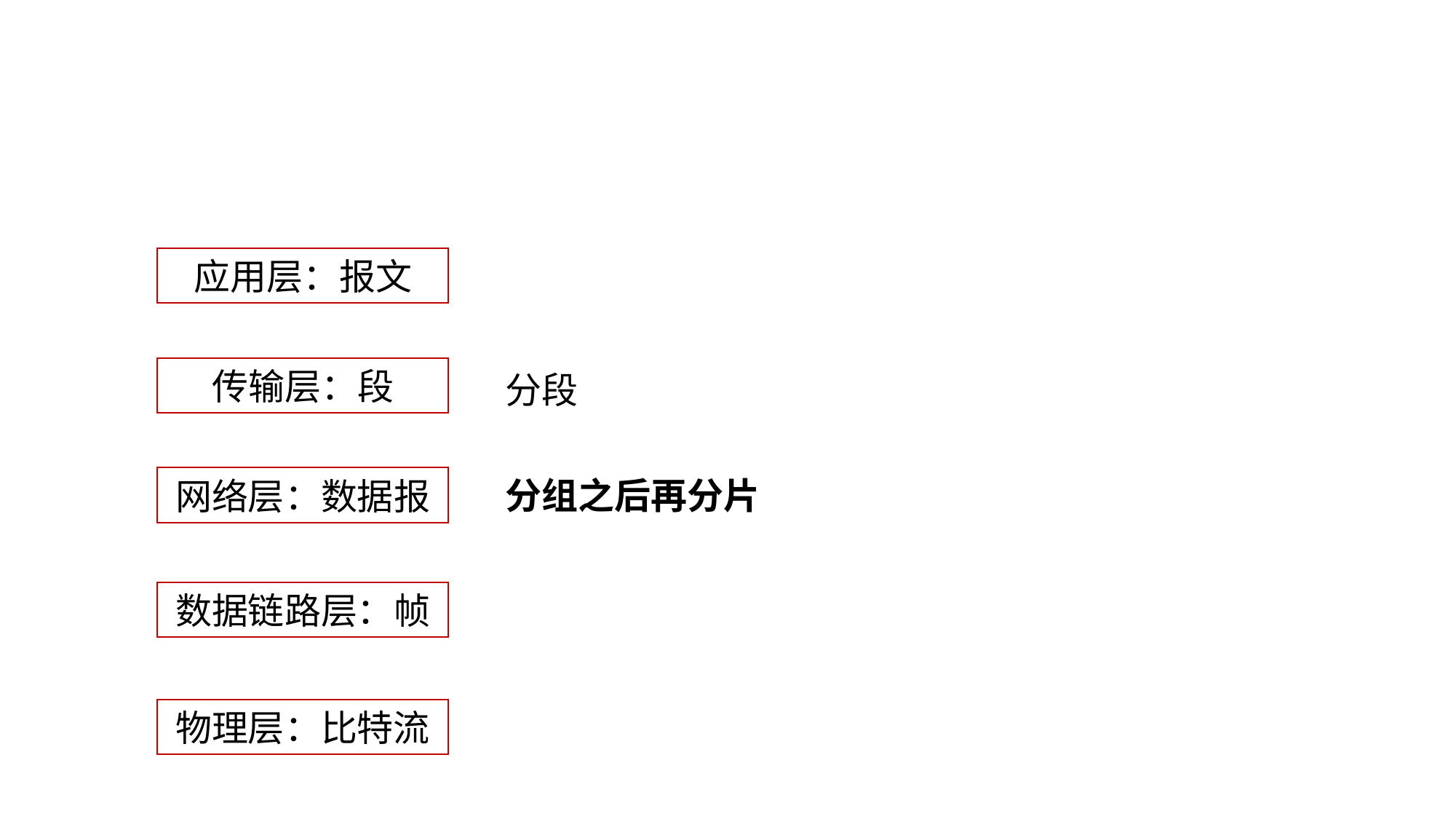

应用层：报文
分段
传输层：段
分组之后再分片
网络层：数据报
数据链路层：帧
物理层：比特流